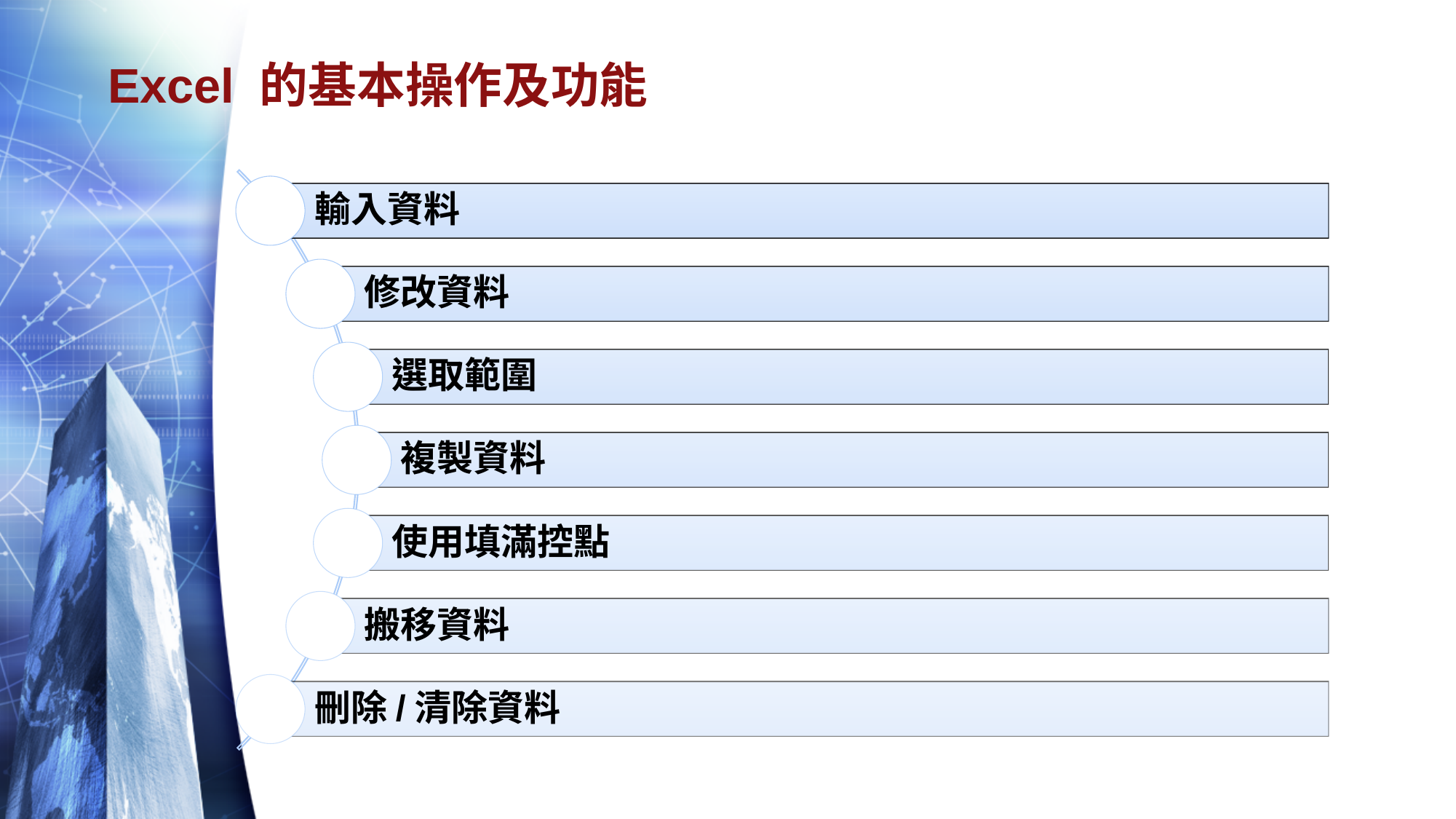

# Excel 的基本操作及功能
輸入資料
修改資料
選取範圍
複製資料
使用填滿控點
搬移資料
刪除/清除資料